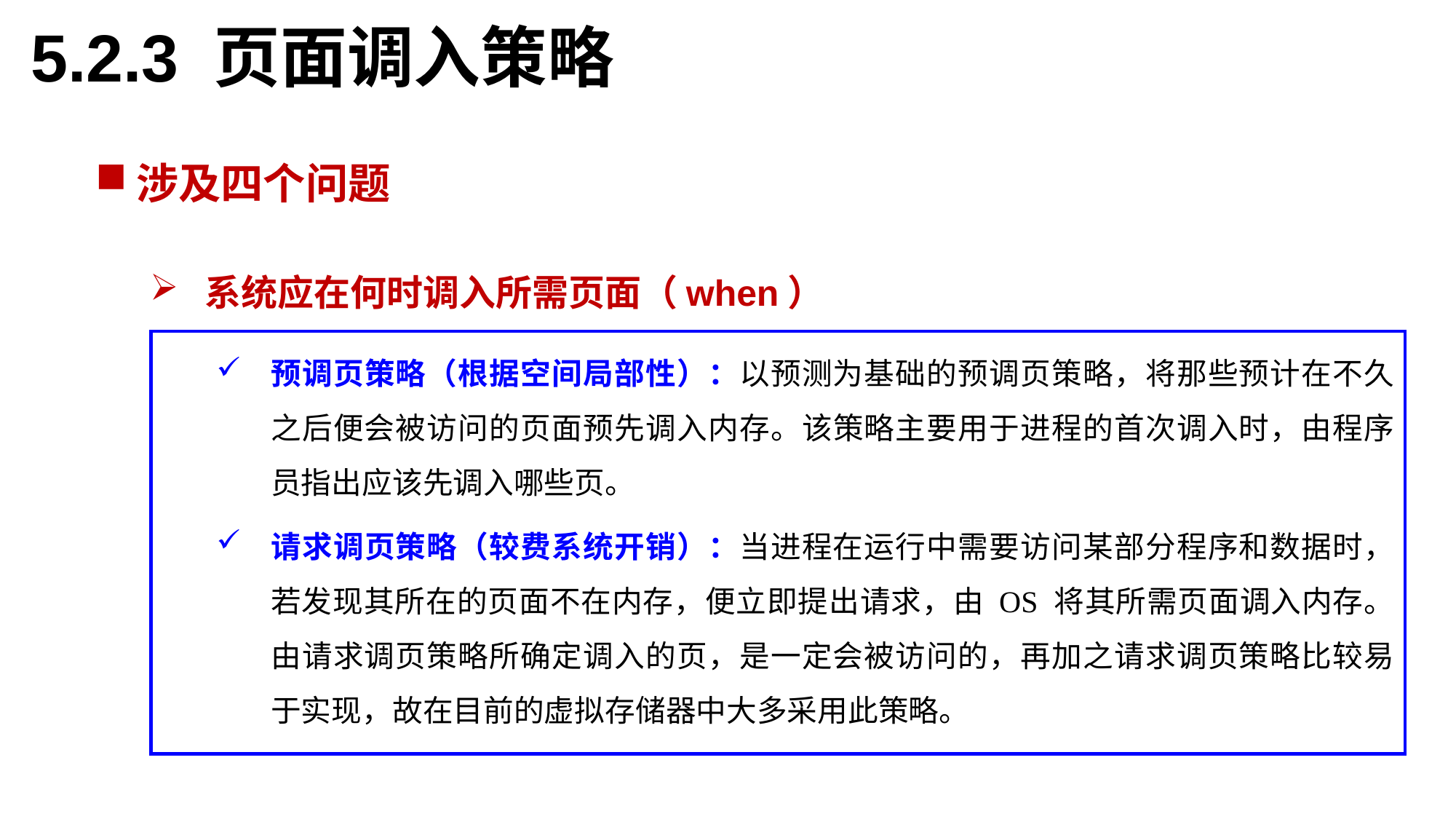

5.2.3 页面调入策略
涉及四个问题
系统应在何时调入所需页面（when）
系统应从何处调入这些页面（where）
是如何进行调入（how）
缺页率
预调页策略（根据空间局部性）：以预测为基础的预调页策略，将那些预计在不久之后便会被访问的页面预先调入内存。该策略主要用于进程的首次调入时，由程序员指出应该先调入哪些页。
请求调页策略（较费系统开销）：当进程在运行中需要访问某部分程序和数据时，若发现其所在的页面不在内存，便立即提出请求，由 OS 将其所需页面调入内存。由请求调页策略所确定调入的页，是一定会被访问的，再加之请求调页策略比较易于实现，故在目前的虚拟存储器中大多采用此策略。